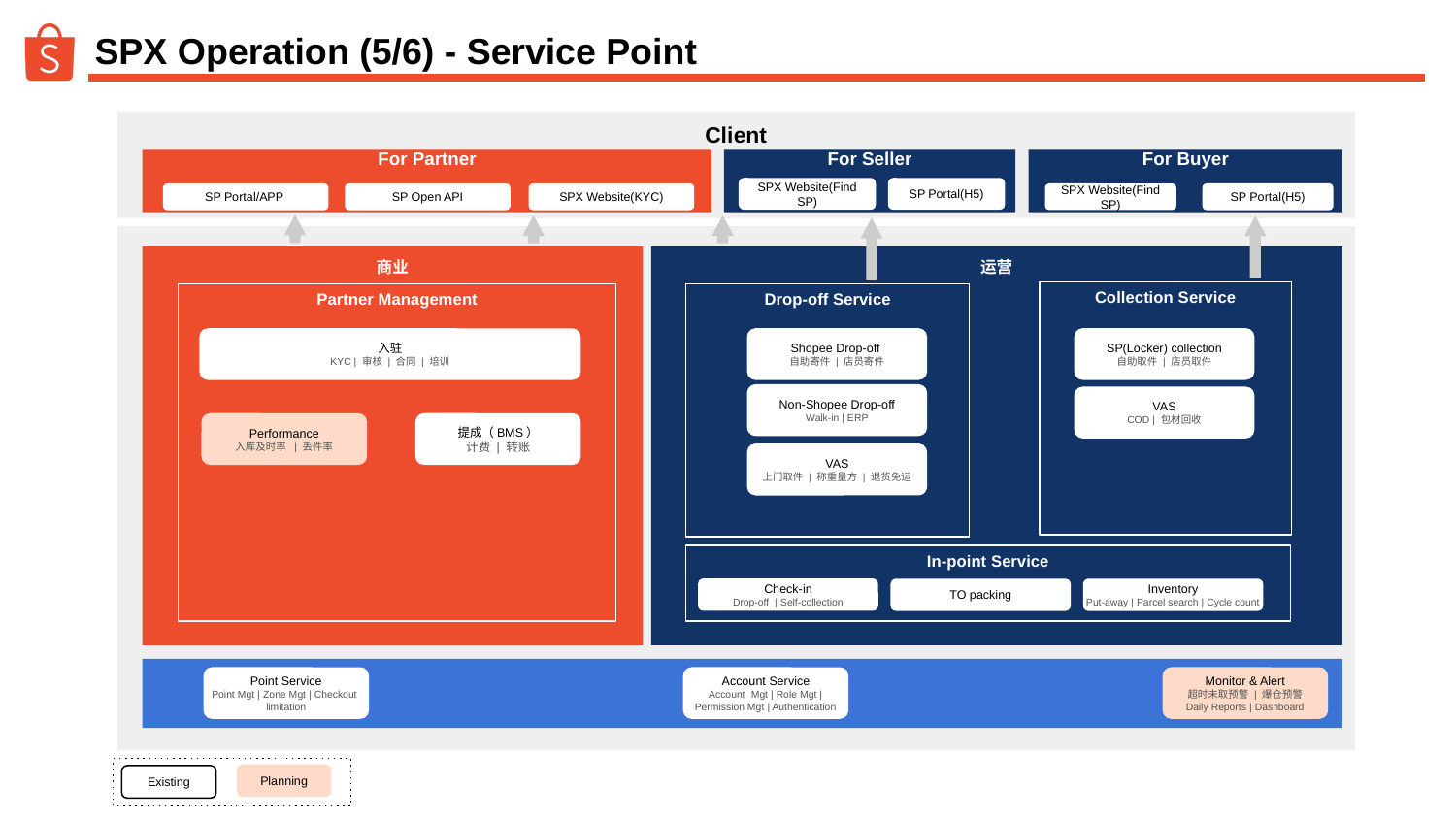

# SPX Operation (5/6) - Service Point
Client
For Partner

For Seller

SP Portal(H5)
SPX Website(Find SP)
For Buyer

SP Portal/APP
SP Open API
SPX Website(KYC)
SPX Website(Find SP)
SP Portal(H5)

运营
商业
Collection Service
Partner Management
Drop-off Service
SP(Locker) collection
自助取件 | 店员取件
Shopee Drop-off
自助寄件 | 店员寄件
入驻
KYC | 审核 | 合同 | 培训
Non-Shopee Drop-off
Walk-in | ERP
VAS
COD | 包材回收
提成（BMS）
计费 | 转账
Performance
入库及时率  | 丢件率
VAS
上门取件 | 称重量方 | 退货免运
In-point Service
Check-in
Drop-off  | Self-collection
TO packing
Inventory
Put-away | Parcel search | Cycle count

Point Service
Point Mgt | Zone Mgt | Checkout  limitation
Account Service
Account  Mgt | Role Mgt | Permission Mgt | Authentication
Monitor & Alert
超时未取预警 | 爆仓预警
Daily Reports | Dashboard

Planning
Existing